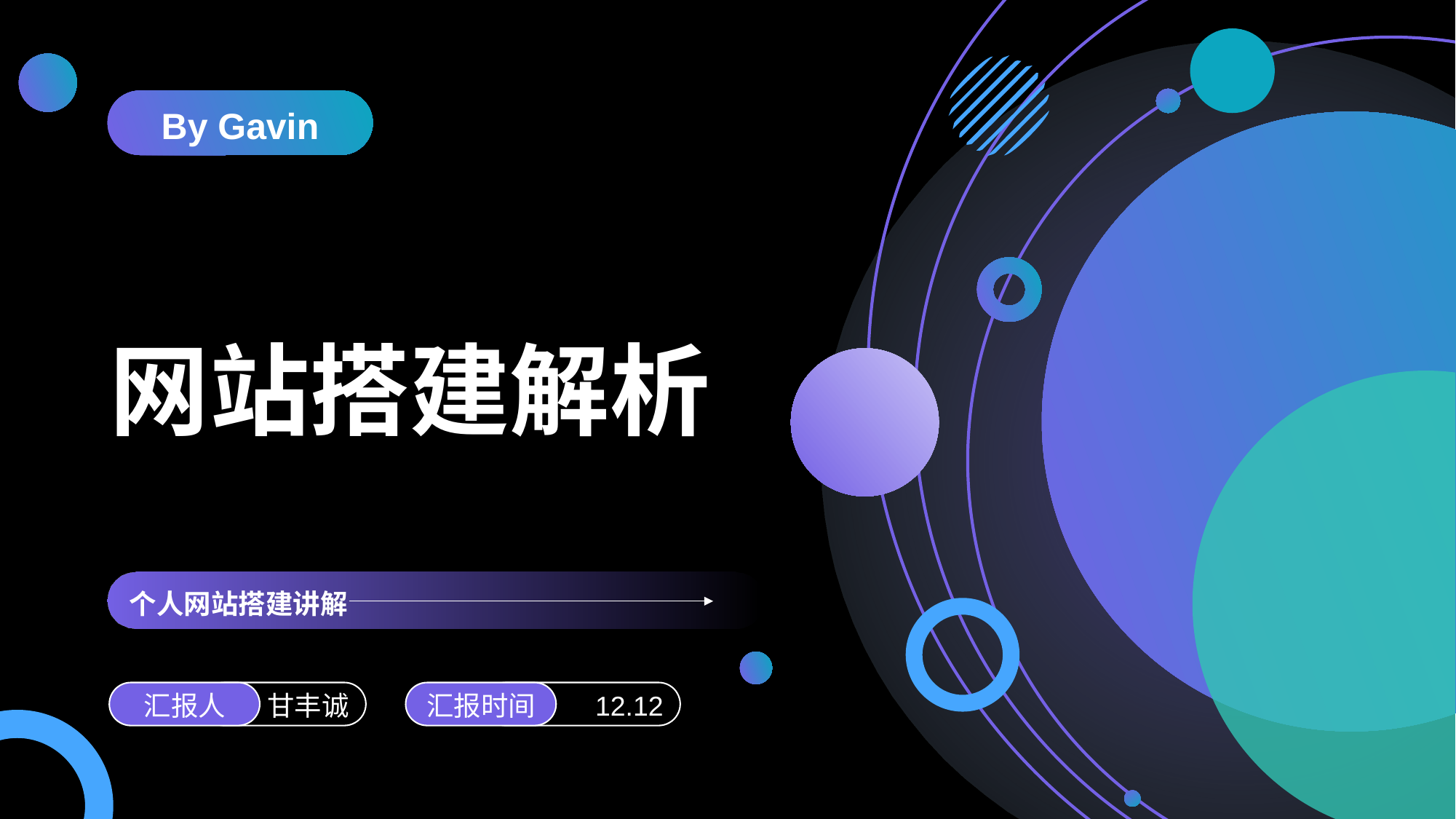

By Gavin

网站搭建解析

个人网站搭建讲解

汇报人
甘丰诚
汇报时间
12.12